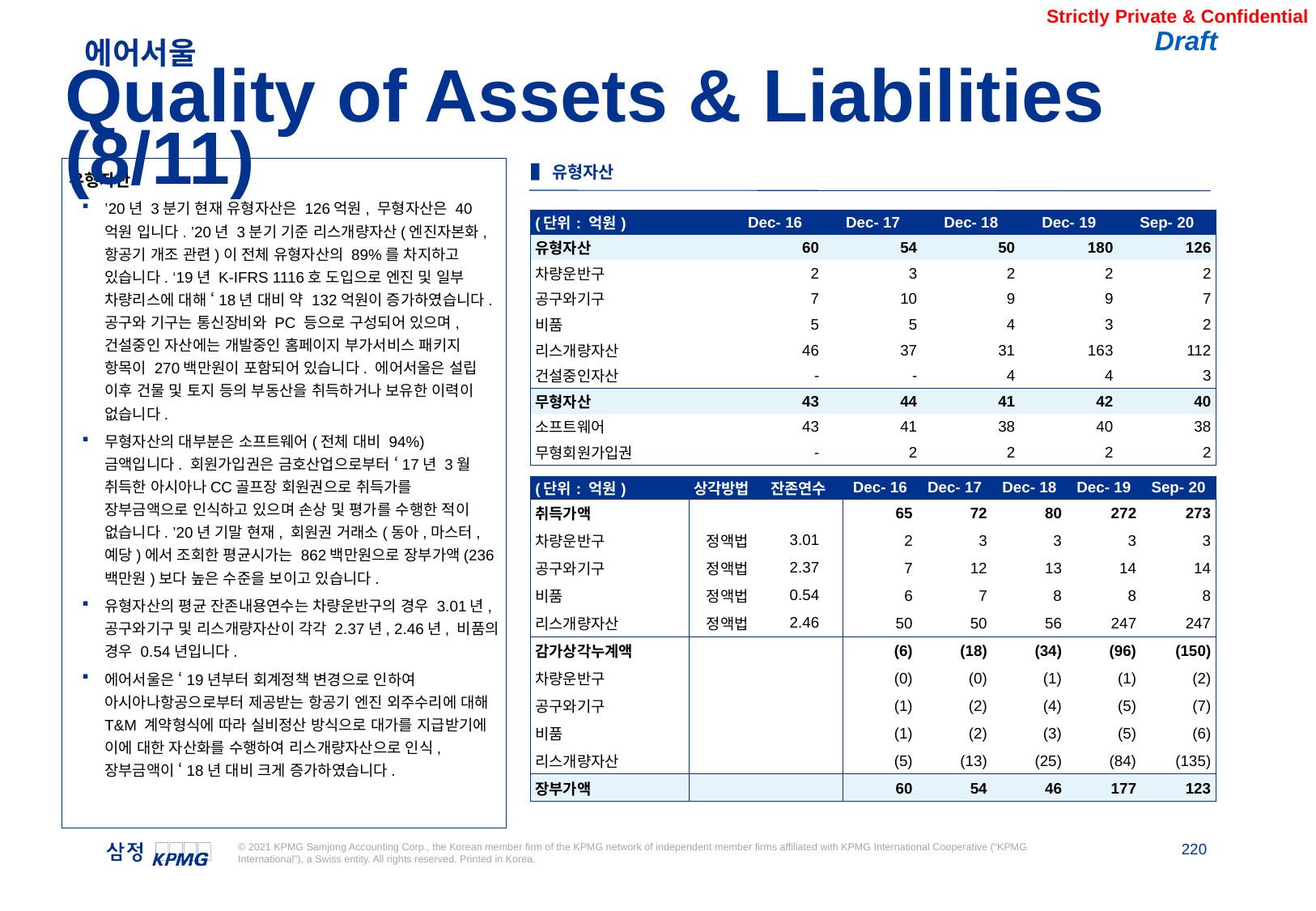

에어서울
Quality of Assets & Liabilities (8/11)
▌유형자산

유형자산
’20년 3분기 현재 유형자산은 126억원, 무형자산은 40억원 입니다. ’20년 3분기 기준 리스개량자산(엔진자본화, 항공기 개조 관련)이 전체 유형자산의 89%를 차지하고 있습니다. ‘19년 K-IFRS 1116호 도입으로 엔진 및 일부 차량리스에 대해 ‘18년 대비 약 132억원이 증가하였습니다. 공구와 기구는 통신장비와 PC 등으로 구성되어 있으며, 건설중인 자산에는 개발중인 홈페이지 부가서비스 패키지 항목이 270백만원이 포함되어 있습니다. 에어서울은 설립 이후 건물 및 토지 등의 부동산을 취득하거나 보유한 이력이 없습니다.
무형자산의 대부분은 소프트웨어(전체 대비 94%) 금액입니다. 회원가입권은 금호산업으로부터 ‘17년 3월 취득한 아시아나CC골프장 회원권으로 취득가를 장부금액으로 인식하고 있으며 손상 및 평가를 수행한 적이 없습니다. ’20년 기말 현재, 회원권 거래소(동아,마스터,예당)에서 조회한 평균시가는 862백만원으로 장부가액(236백만원)보다 높은 수준을 보이고 있습니다.
유형자산의 평균 잔존내용연수는 차량운반구의 경우 3.01년, 공구와기구 및 리스개량자산이 각각 2.37년, 2.46년, 비품의 경우 0.54년입니다.
에어서울은 ‘19년부터 회계정책 변경으로 인하여 아시아나항공으로부터 제공받는 항공기 엔진 외주수리에 대해 T&M 계약형식에 따라 실비정산 방식으로 대가를 지급받기에 이에 대한 자산화를 수행하여 리스개량자산으로 인식, 장부금액이 ‘18년 대비 크게 증가하였습니다.
| (단위: 억원) | Dec- 16 | Dec- 17 | Dec- 18 | Dec- 19 | Sep- 20 |
| --- | --- | --- | --- | --- | --- |
| 유형자산 | 60 | 54 | 50 | 180 | 126 |
| 차량운반구 | 2 | 3 | 2 | 2 | 2 |
| 공구와기구 | 7 | 10 | 9 | 9 | 7 |
| 비품 | 5 | 5 | 4 | 3 | 2 |
| 리스개량자산 | 46 | 37 | 31 | 163 | 112 |
| 건설중인자산 | - | - | 4 | 4 | 3 |
| 무형자산 | 43 | 44 | 41 | 42 | 40 |
| 소프트웨어 | 43 | 41 | 38 | 40 | 38 |
| 무형회원가입권 | - | 2 | 2 | 2 | 2 |
| (단위: 억원) | 상각방법 | 잔존연수 | Dec- 16 | Dec- 17 | Dec- 18 | Dec- 19 | Sep- 20 |
| --- | --- | --- | --- | --- | --- | --- | --- |
| 취득가액 |  |  | 65 | 72 | 80 | 272 | 273 |
| 차량운반구 | 정액법 | 3.01 | 2 | 3 | 3 | 3 | 3 |
| 공구와기구 | 정액법 | 2.37 | 7 | 12 | 13 | 14 | 14 |
| 비품 | 정액법 | 0.54 | 6 | 7 | 8 | 8 | 8 |
| 리스개량자산 | 정액법 | 2.46 | 50 | 50 | 56 | 247 | 247 |
| 감가상각누계액 |  |  | (6) | (18) | (34) | (96) | (150) |
| 차량운반구 |  |  | (0) | (0) | (1) | (1) | (2) |
| 공구와기구 |  |  | (1) | (2) | (4) | (5) | (7) |
| 비품 |  |  | (1) | (2) | (3) | (5) | (6) |
| 리스개량자산 |  |  | (5) | (13) | (25) | (84) | (135) |
| 장부가액 |  |  | 60 | 54 | 46 | 177 | 123 |